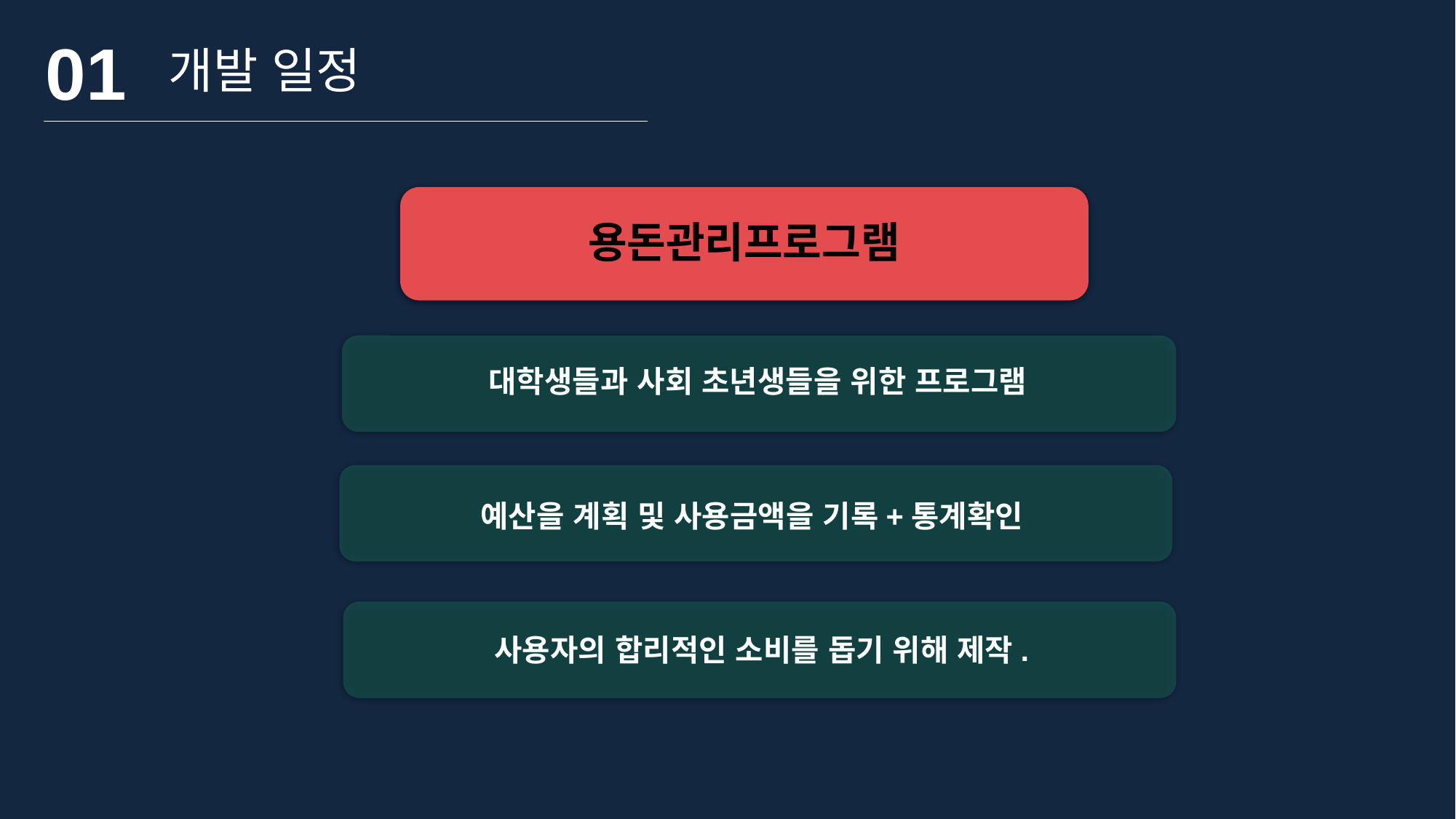

01
개발 일정

용돈관리프로그램

대학생들과 사회 초년생들을 위한 프로그램

예산을 계획 및 사용금액을 기록+통계확인

사용자의 합리적인 소비를 돕기 위해 제작.